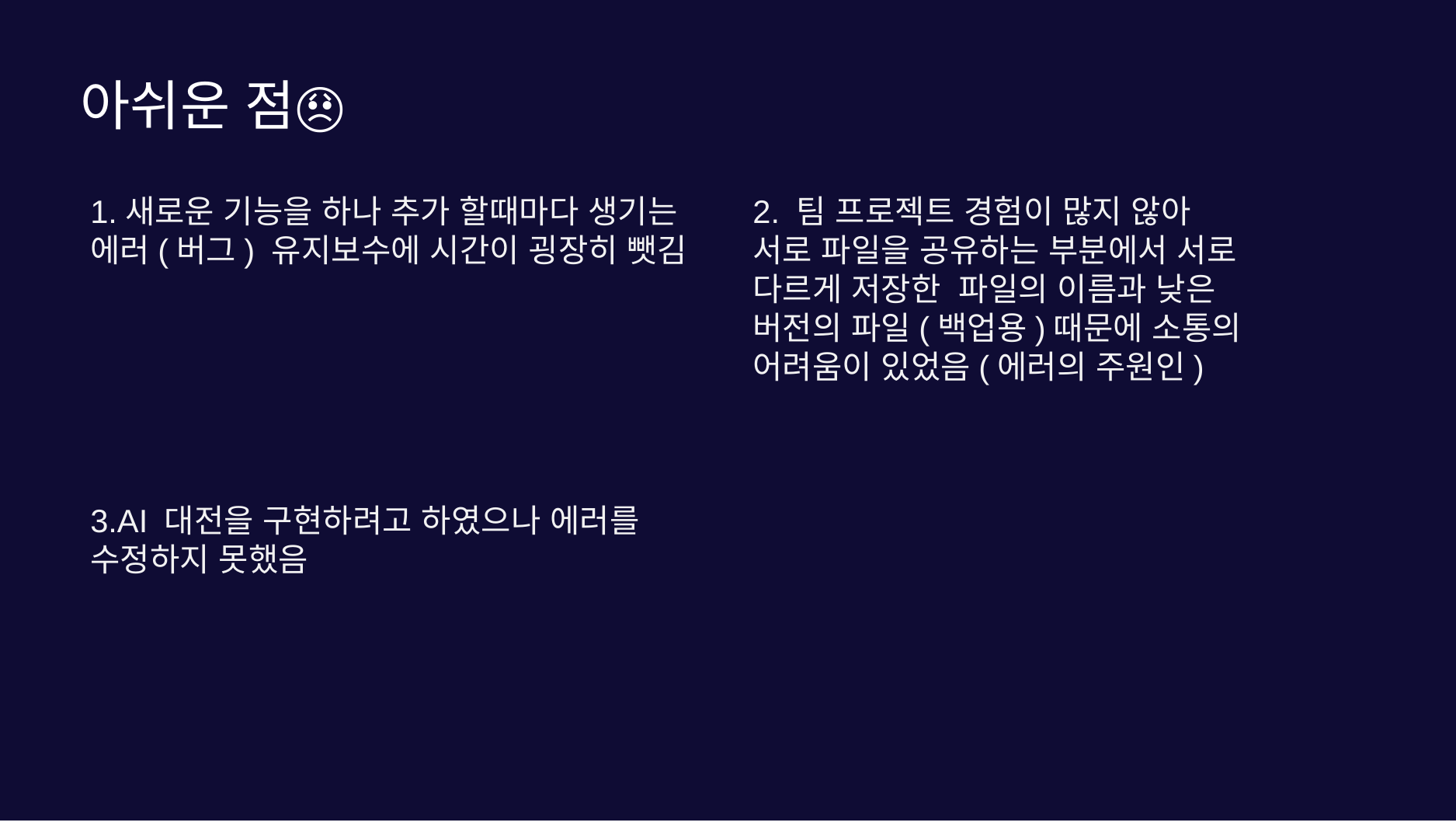

# 아쉬운 점😞
1.새로운 기능을 하나 추가 할때마다 생기는 에러(버그) 유지보수에 시간이 굉장히 뺏김
2. 팀 프로젝트 경험이 많지 않아 서로 파일을 공유하는 부분에서 서로 다르게 저장한  파일의 이름과 낮은 버전의 파일(백업용)때문에 소통의 어려움이 있었음(에러의 주원인)
3.AI 대전을 구현하려고 하였으나 에러를 수정하지 못했음